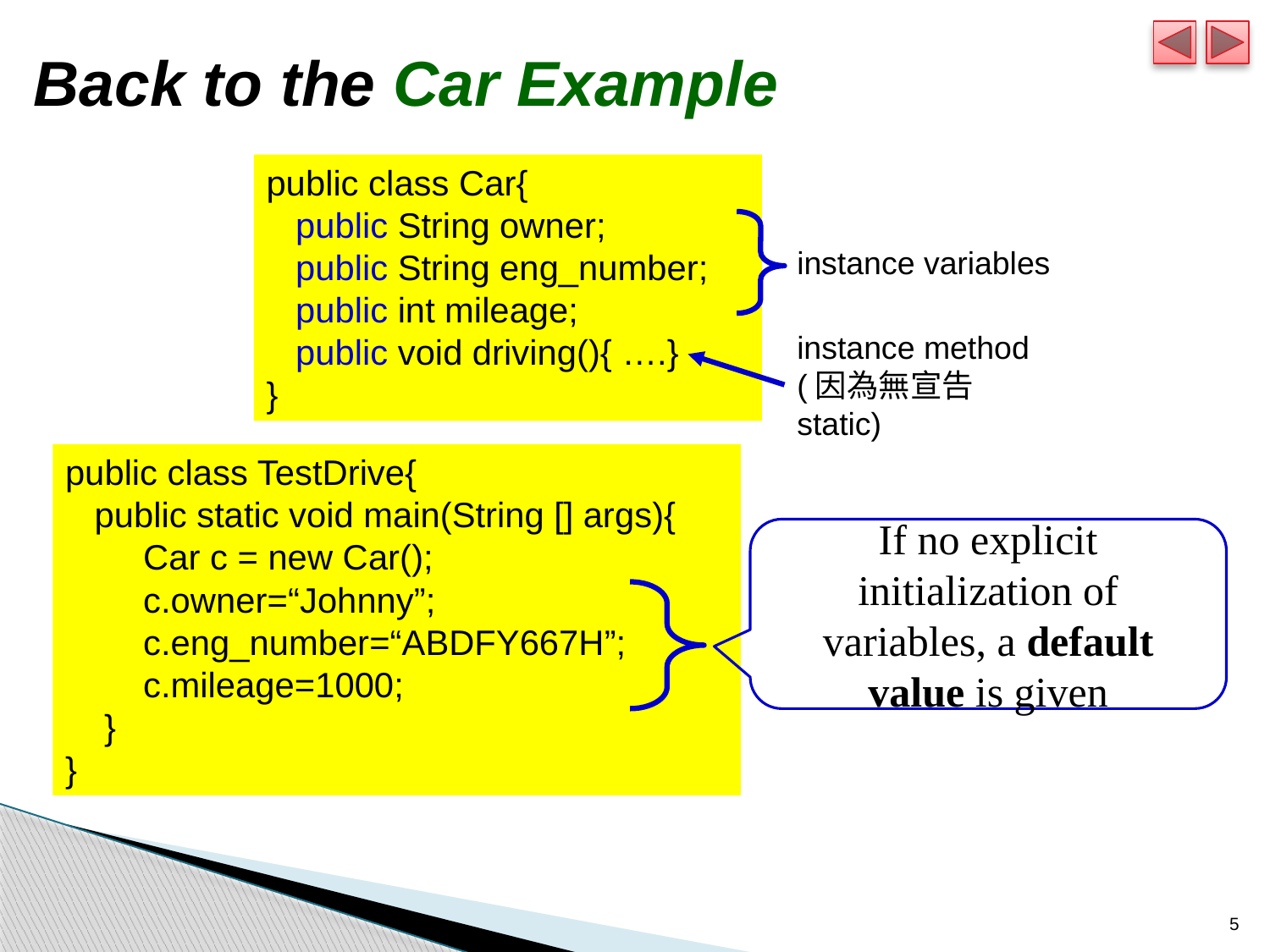

# Back to the Car Example
public class Car{
   public String owner;
   public String eng_number;
   public int mileage;
   public void driving(){ ….}
}

instance variables
instance method (因為無宣告static)
public class TestDrive{
   public static void main(String [] args){
        Car c = new Car();
        c.owner=“Johnny”;
        c.eng_number=“ABDFY667H”;
        c.mileage=1000;
    }
}
If no explicit initialization of variables, a default value is given

5